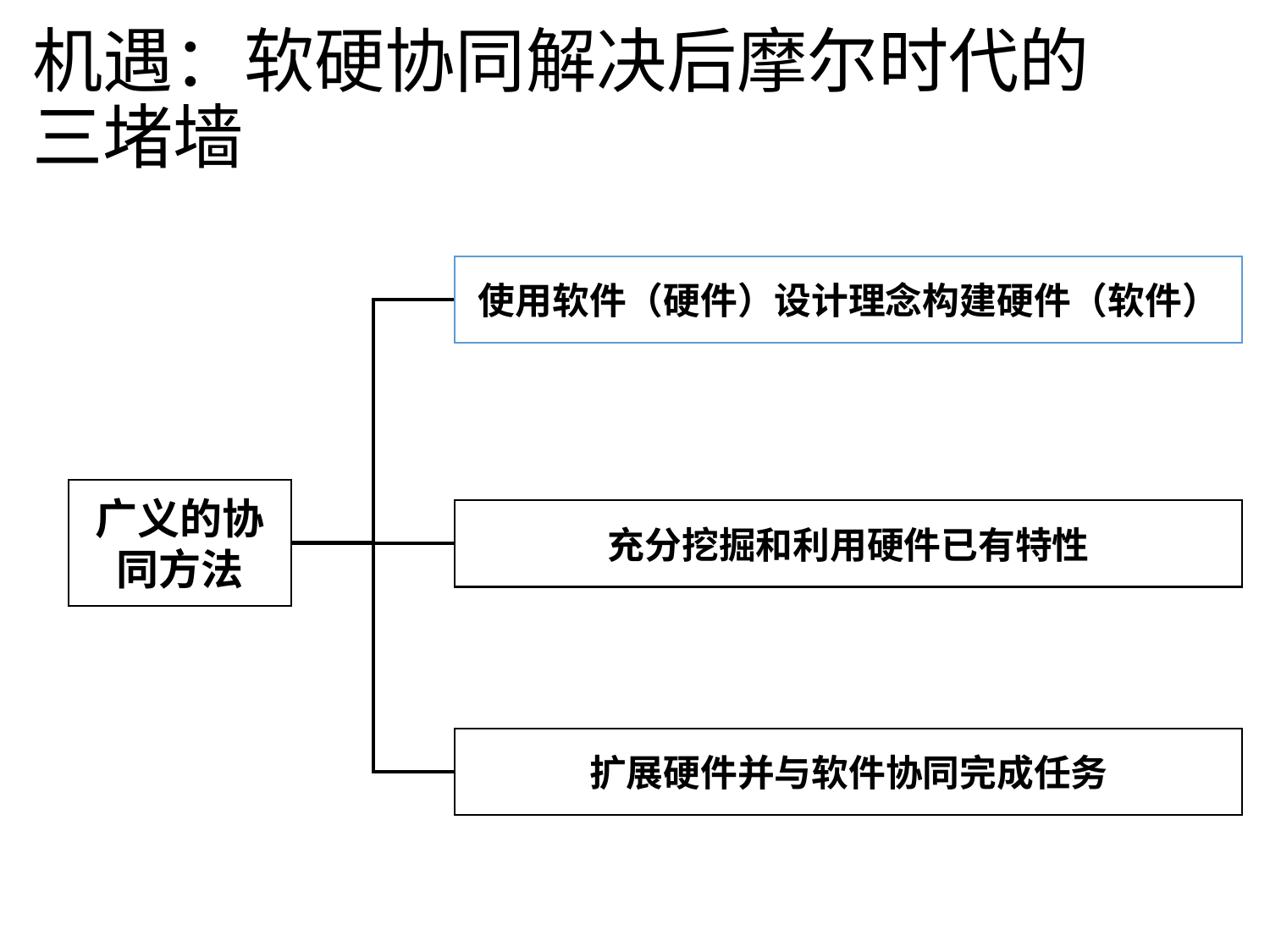

# 机遇：软硬协同解决后摩尔时代的三堵墙
使用软件（硬件）设计理念构建硬件（软件）
广义的协同方法
充分挖掘和利用硬件已有特性

扩展硬件并与软件协同完成任务
16